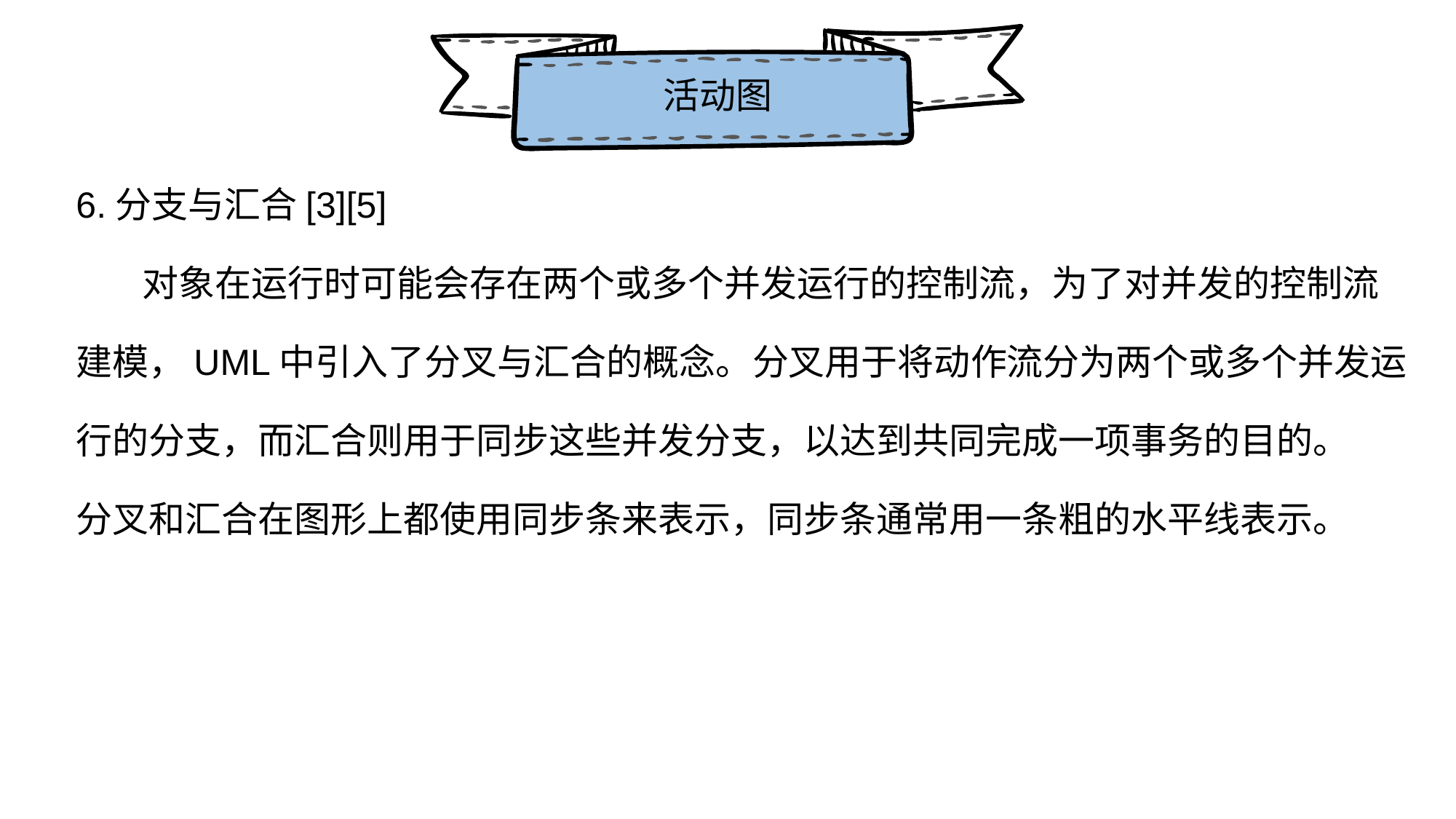

活动图
6.分支与汇合[3][5]
       对象在运行时可能会存在两个或多个并发运行的控制流，为了对并发的控制流建模，UML中引入了分叉与汇合的概念。分叉用于将动作流分为两个或多个并发运行的分支，而汇合则用于同步这些并发分支，以达到共同完成一项事务的目的。
分叉和汇合在图形上都使用同步条来表示，同步条通常用一条粗的水平线表示。